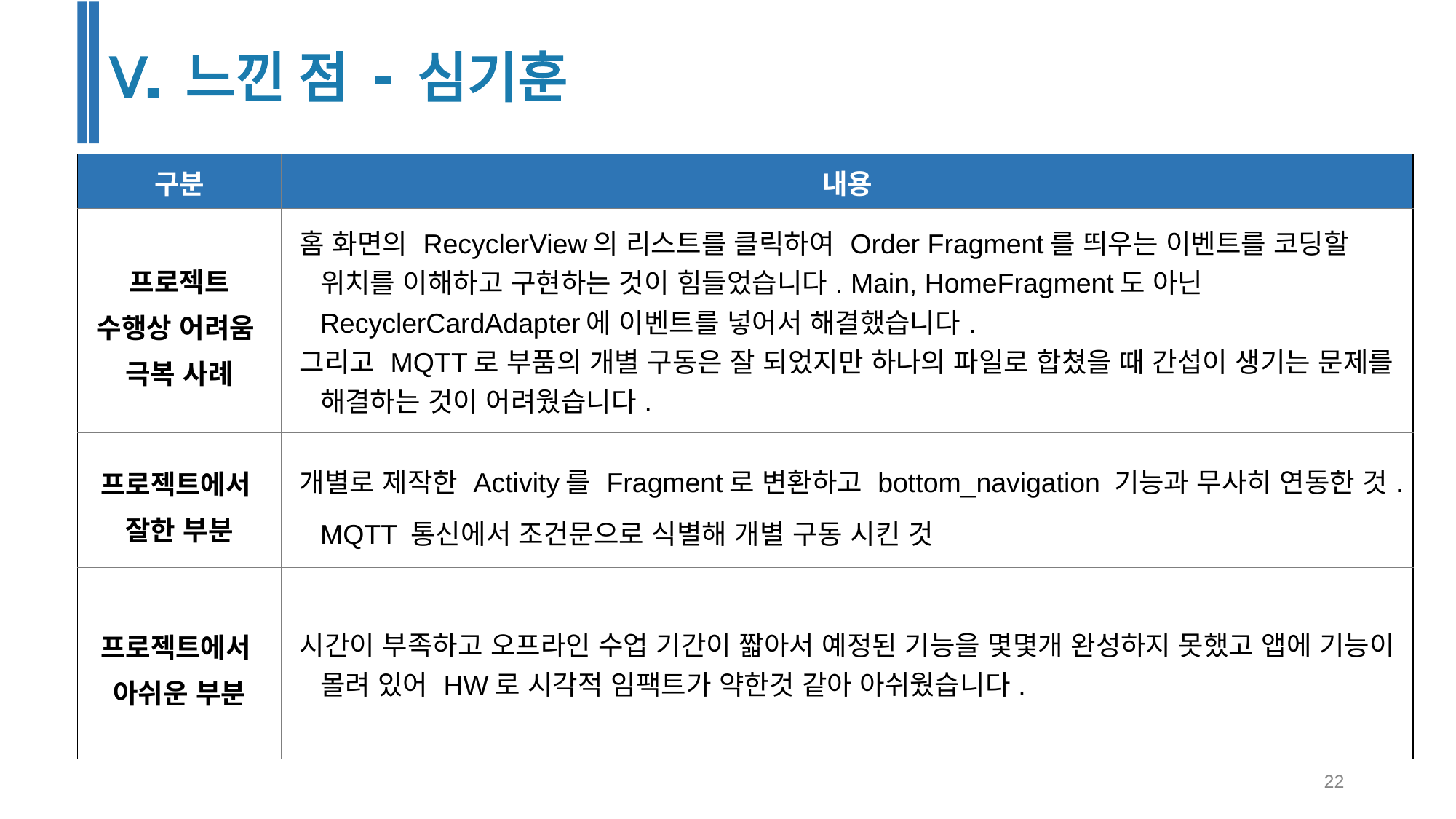

Ⅴ. 느낀 점 - 심기훈
| 구분 | 내용 |
| --- | --- |
| 프로젝트 수행상 어려움 극복 사례 | 홈 화면의 RecyclerView의 리스트를 클릭하여 Order Fragment를 띄우는 이벤트를 코딩할 위치를 이해하고 구현하는 것이 힘들었습니다. Main, HomeFragment도 아닌 RecyclerCardAdapter에 이벤트를 넣어서 해결했습니다. 그리고 MQTT로 부품의 개별 구동은 잘 되었지만 하나의 파일로 합쳤을 때 간섭이 생기는 문제를 해결하는 것이 어려웠습니다. |
| 프로젝트에서 잘한 부분 | 개별로 제작한 Activity를 Fragment로 변환하고 bottom\_navigation 기능과 무사히 연동한 것. MQTT 통신에서 조건문으로 식별해 개별 구동 시킨 것 |
| 프로젝트에서 아쉬운 부분 | 시간이 부족하고 오프라인 수업 기간이 짧아서 예정된 기능을 몇몇개 완성하지 못했고 앱에 기능이 몰려 있어 HW로 시각적 임팩트가 약한것 같아 아쉬웠습니다. |
22